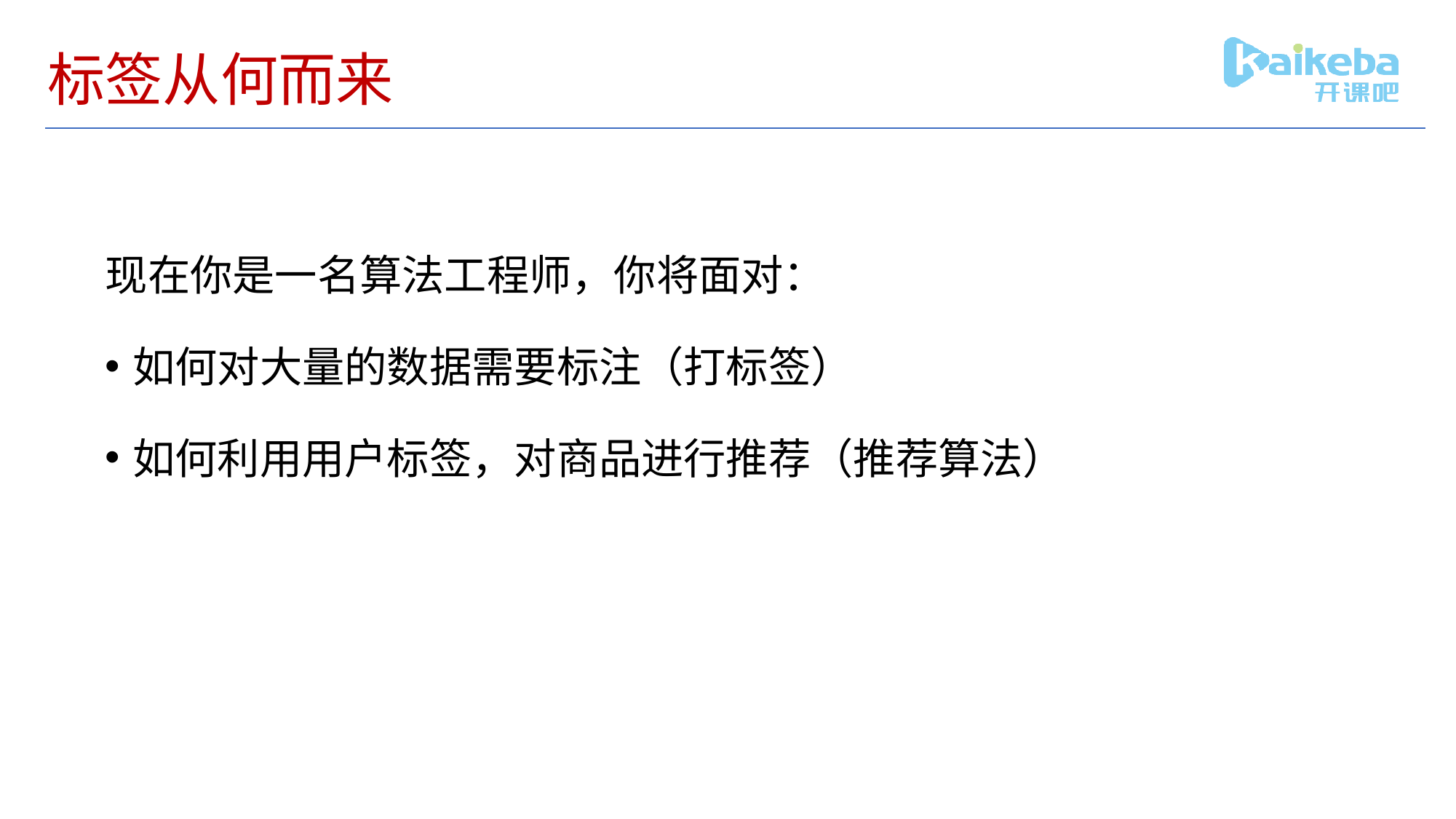

# 标签从何而来
现在你是一名算法工程师，你将面对：
如何对大量的数据需要标注（打标签）
如何利用用户标签，对商品进行推荐（推荐算法）